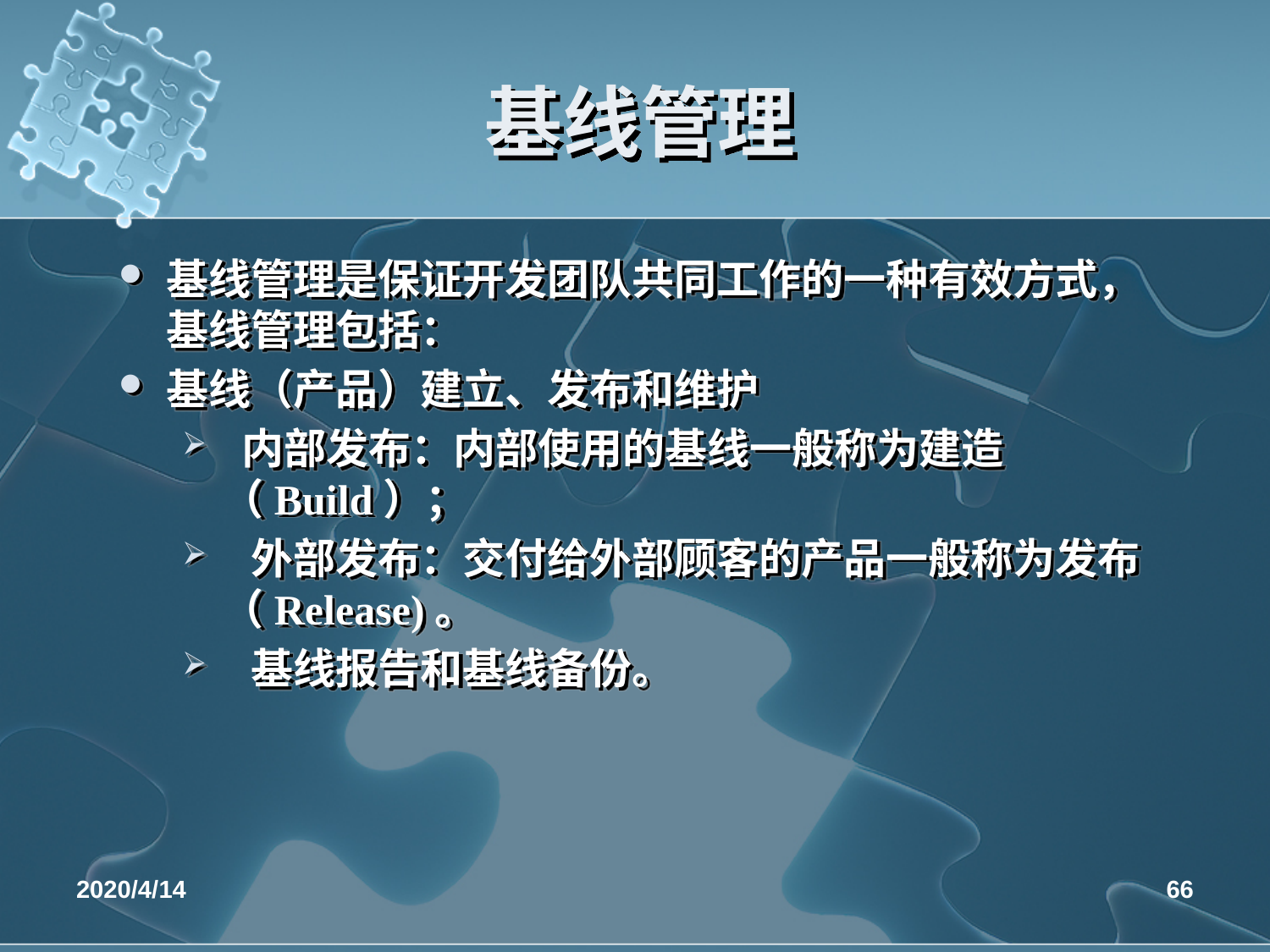

# 基线管理
基线管理是保证开发团队共同工作的一种有效方式，基线管理包括：
基线（产品）建立、发布和维护
 内部发布：内部使用的基线一般称为建造（Build）；
  外部发布：交付给外部顾客的产品一般称为发布（Release)。
  基线报告和基线备份。
2020/4/14
66